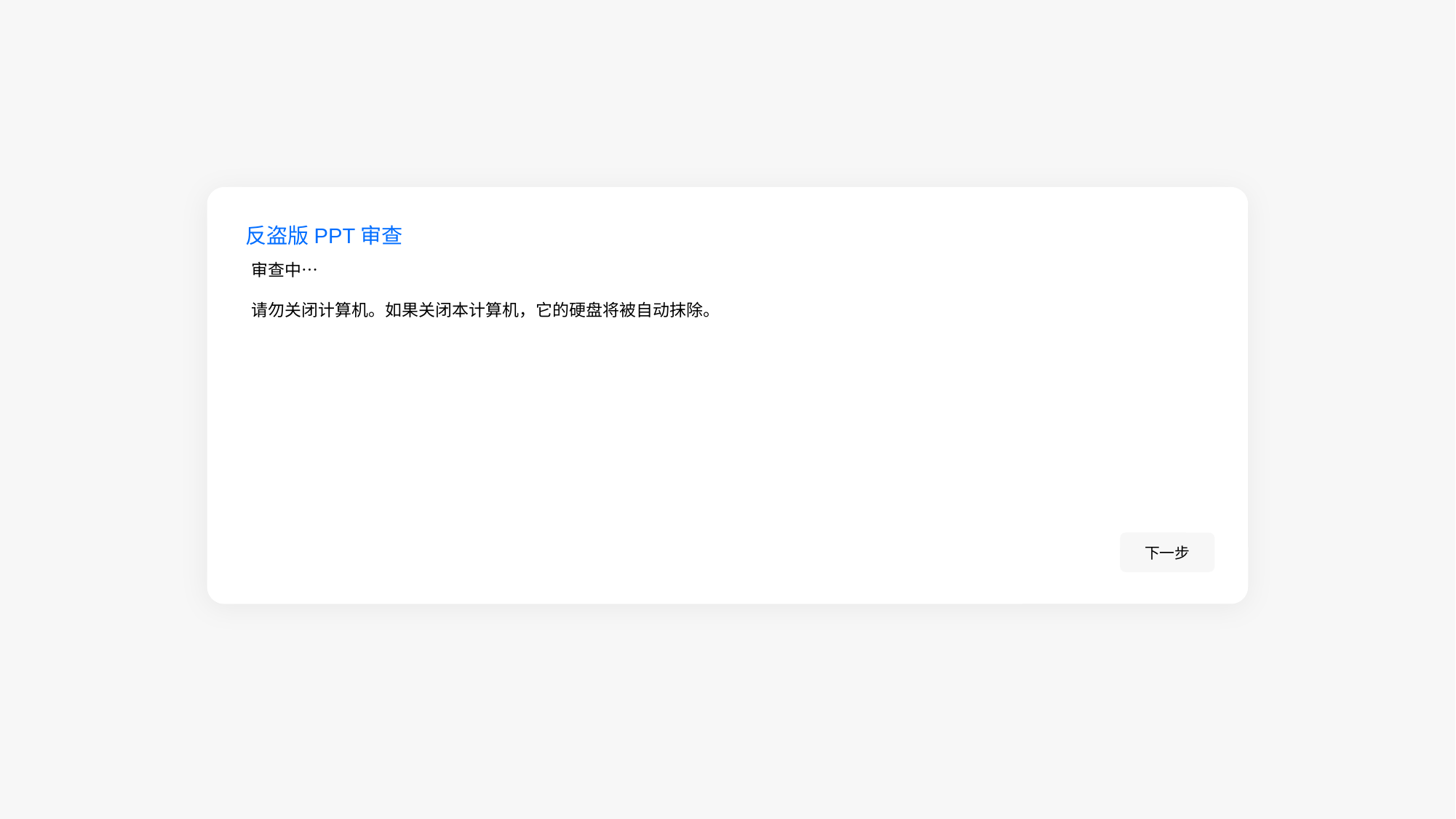

反盗版PPT审查
审查中…

请勿关闭计算机。如果关闭本计算机，它的硬盘将被自动抹除。
下一步